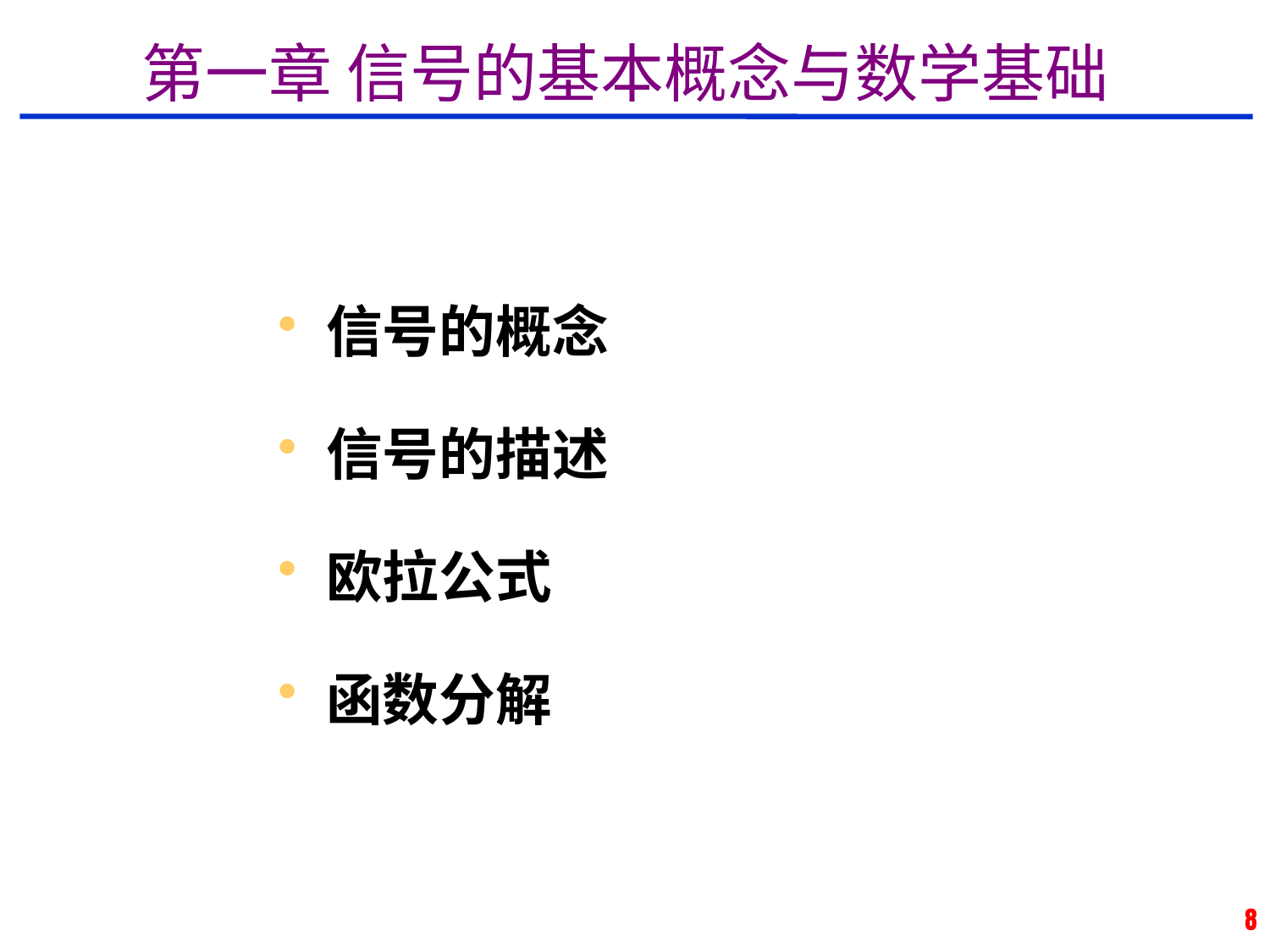

第一章 信号的基本概念与数学基础
信号的概念
信号的描述
欧拉公式
函数分解
8